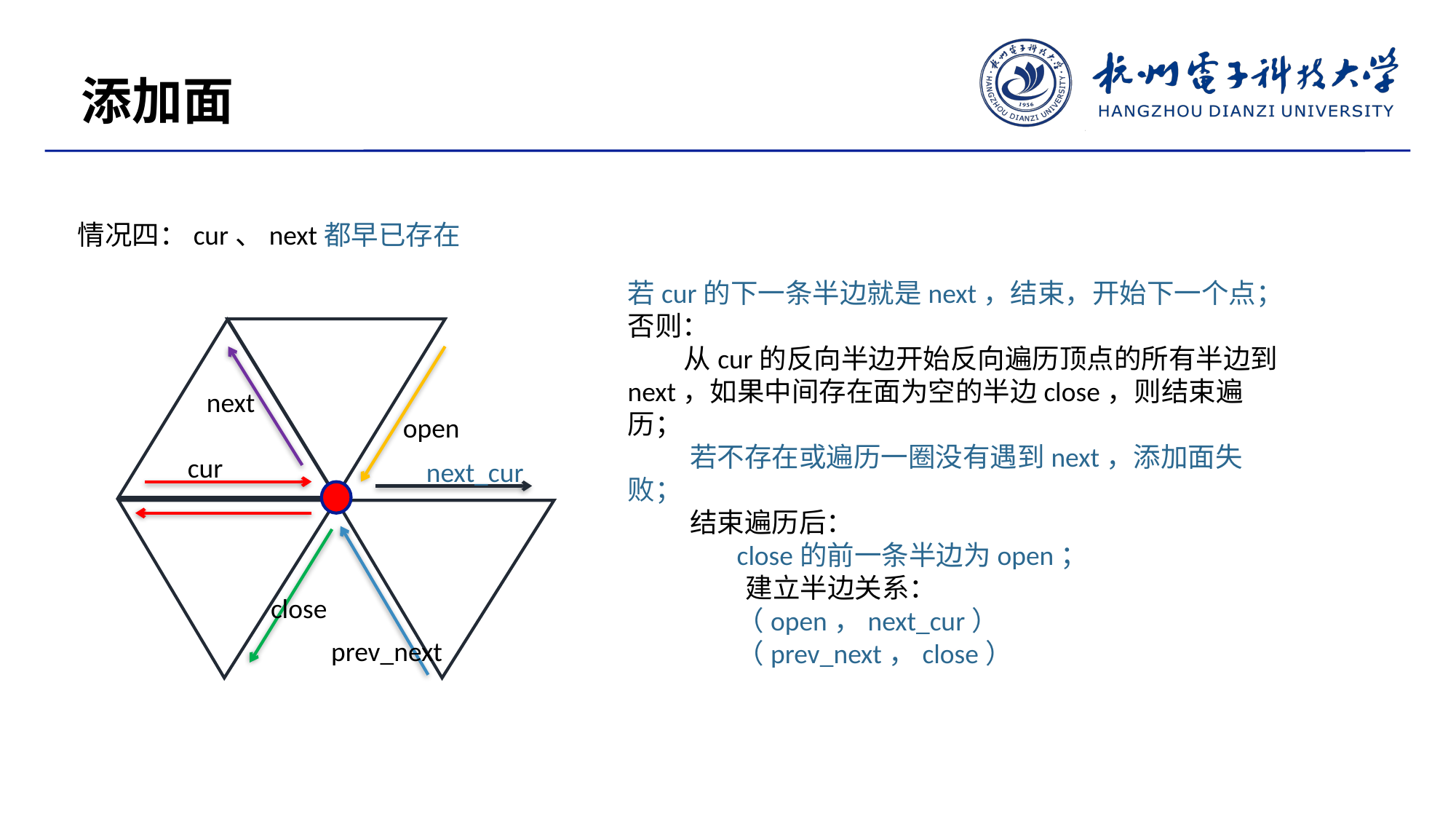

添加面
情况四：cur、next都早已存在
若cur的下一条半边就是next，结束，开始下一个点；
否则：
        从cur的反向半边开始反向遍历顶点的所有半边到next，如果中间存在面为空的半边close，则结束遍历；
         若不存在或遍历一圈没有遇到next，添加面失败；
         结束遍历后：
	close的前一条半边为open；
                  建立半边关系：
	（open，next_cur）
	（prev_next，close）

next
open
cur
next_cur

close
prev_next